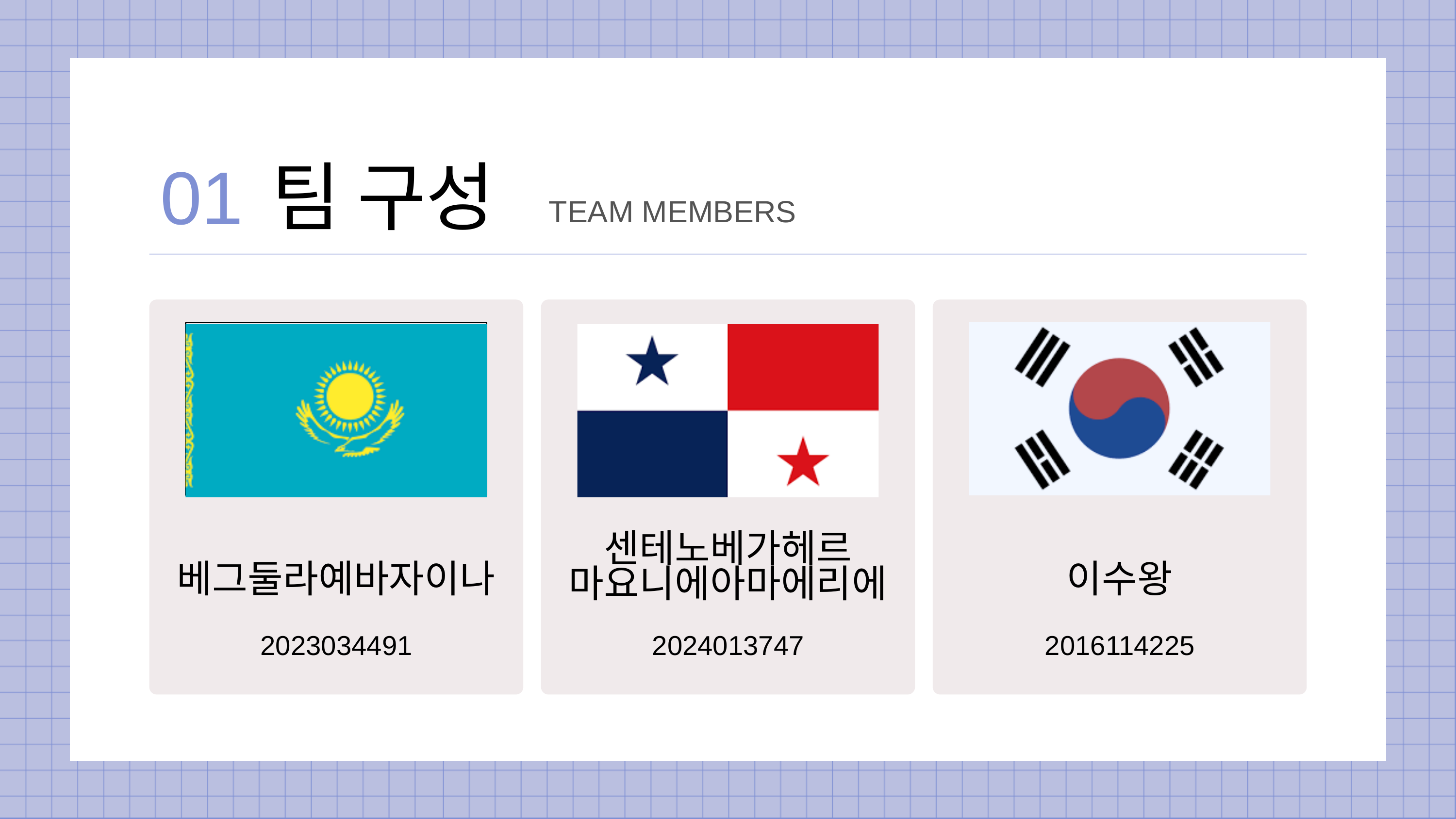

01
팀 구성
TEAM MEMBERS

베그둘라예바자이나
이수왕
센테노베가헤르
마요니에아마에리에
2023034491
2024013747
2016114225